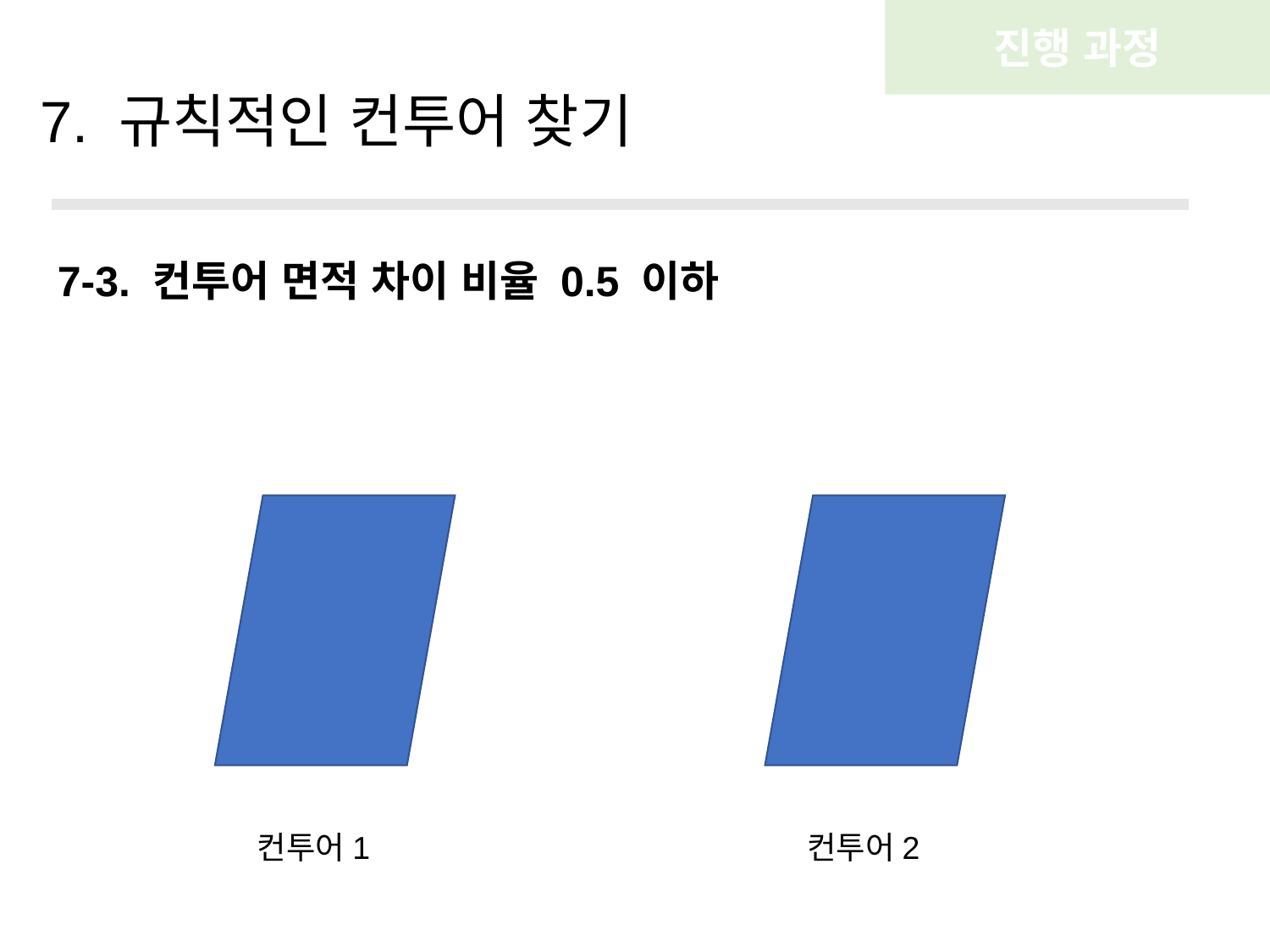

진행 과정
7. 규칙적인 컨투어 찾기

7-3. 컨투어 면적 차이 비율 0.5 이하

컨투어1
컨투어2